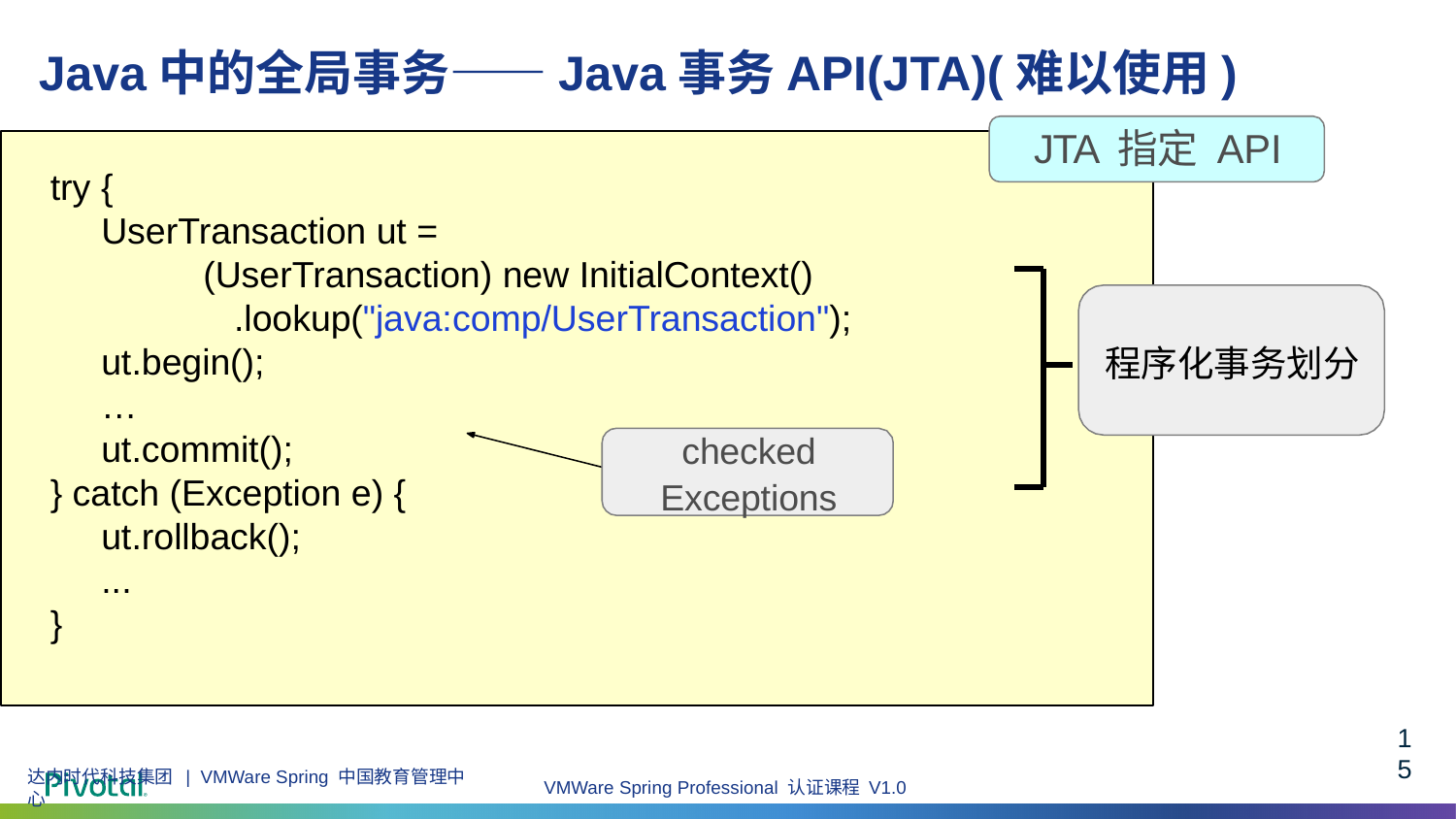

# Java中的全局事务——Java事务API(JTA)(难以使用)

JTA 指定 API

try {
     UserTransaction ut =
               (UserTransaction) new InitialContext()
                  .lookup("java:comp/UserTransaction");
     ut.begin();
     …
     ut.commit();
} catch (Exception e) {
     ut.rollback();
     ...
}

程序化事务划分
checked
Exceptions

15